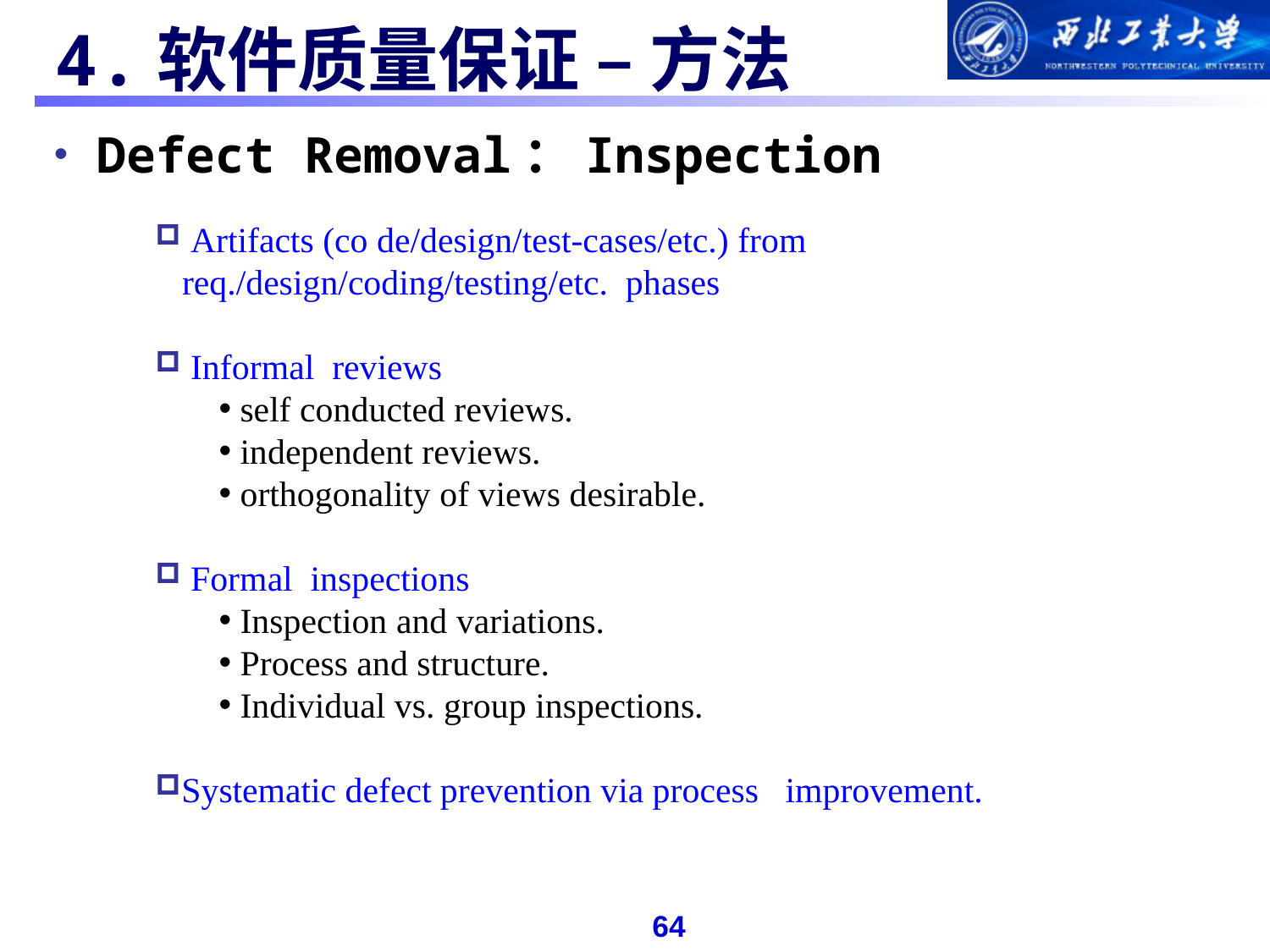

#
 4.软件质量保证 – 方法
 Defect Removal：Inspection

 Artifacts (co de/design/test-cases/etc.) from
   req./design/coding/testing/etc.  phases

 Informal  reviews
 self conducted reviews.
 independent reviews.
 orthogonality of views desirable.

 Formal  inspections
 Inspection and variations.
 Process and structure.
 Individual vs. group inspections.

Systematic defect prevention via process   improvement.